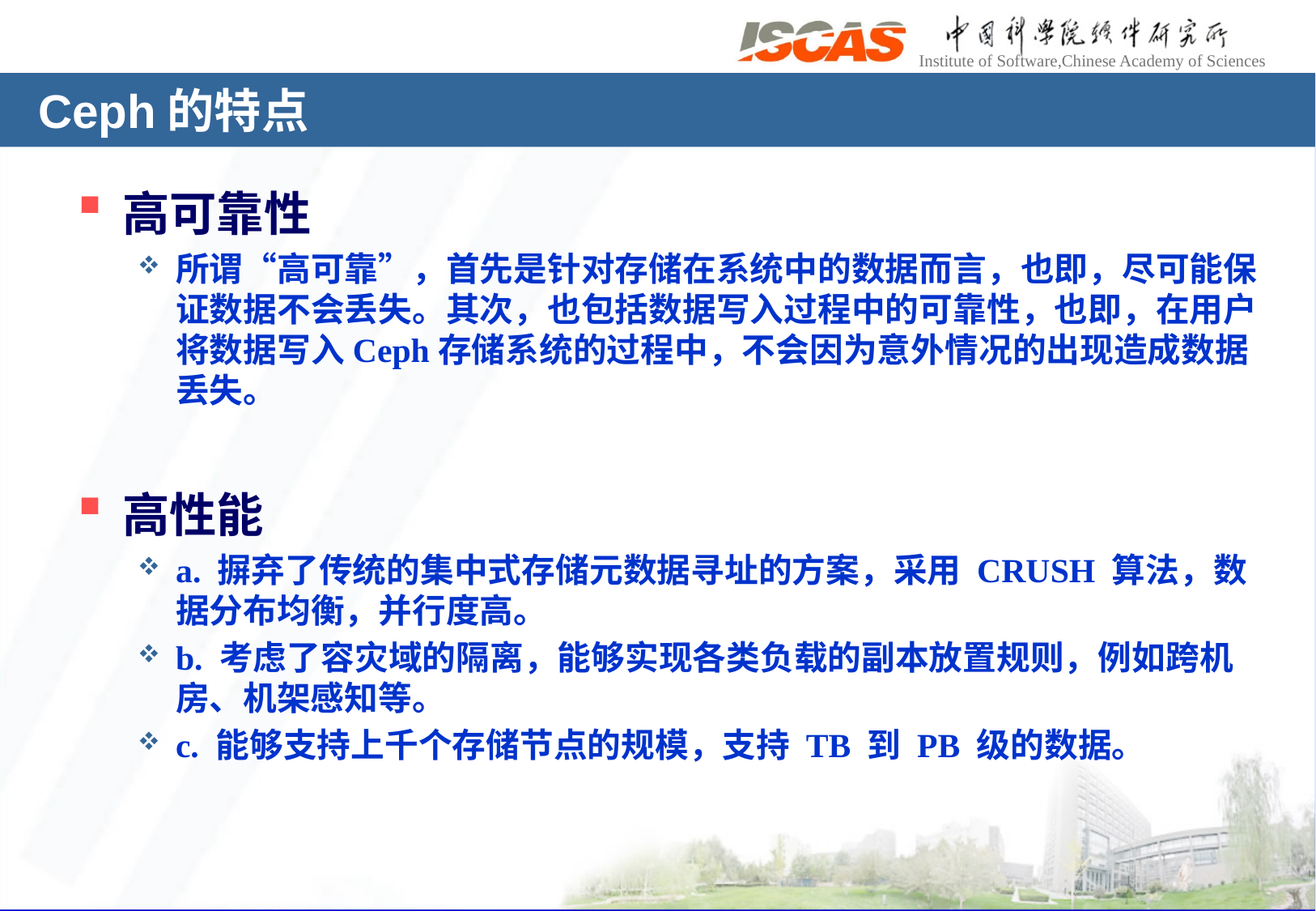

# Ceph的特点
高可靠性
所谓“高可靠”，首先是针对存储在系统中的数据而言，也即，尽可能保证数据不会丢失。其次，也包括数据写入过程中的可靠性，也即，在用户将数据写入Ceph存储系统的过程中，不会因为意外情况的出现造成数据丢失。

高性能
a. 摒弃了传统的集中式存储元数据寻址的方案，采用 CRUSH 算法，数据分布均衡，并行度高。
b. 考虑了容灾域的隔离，能够实现各类负载的副本放置规则，例如跨机房、机架感知等。
c. 能够支持上千个存储节点的规模，支持 TB 到 PB 级的数据。